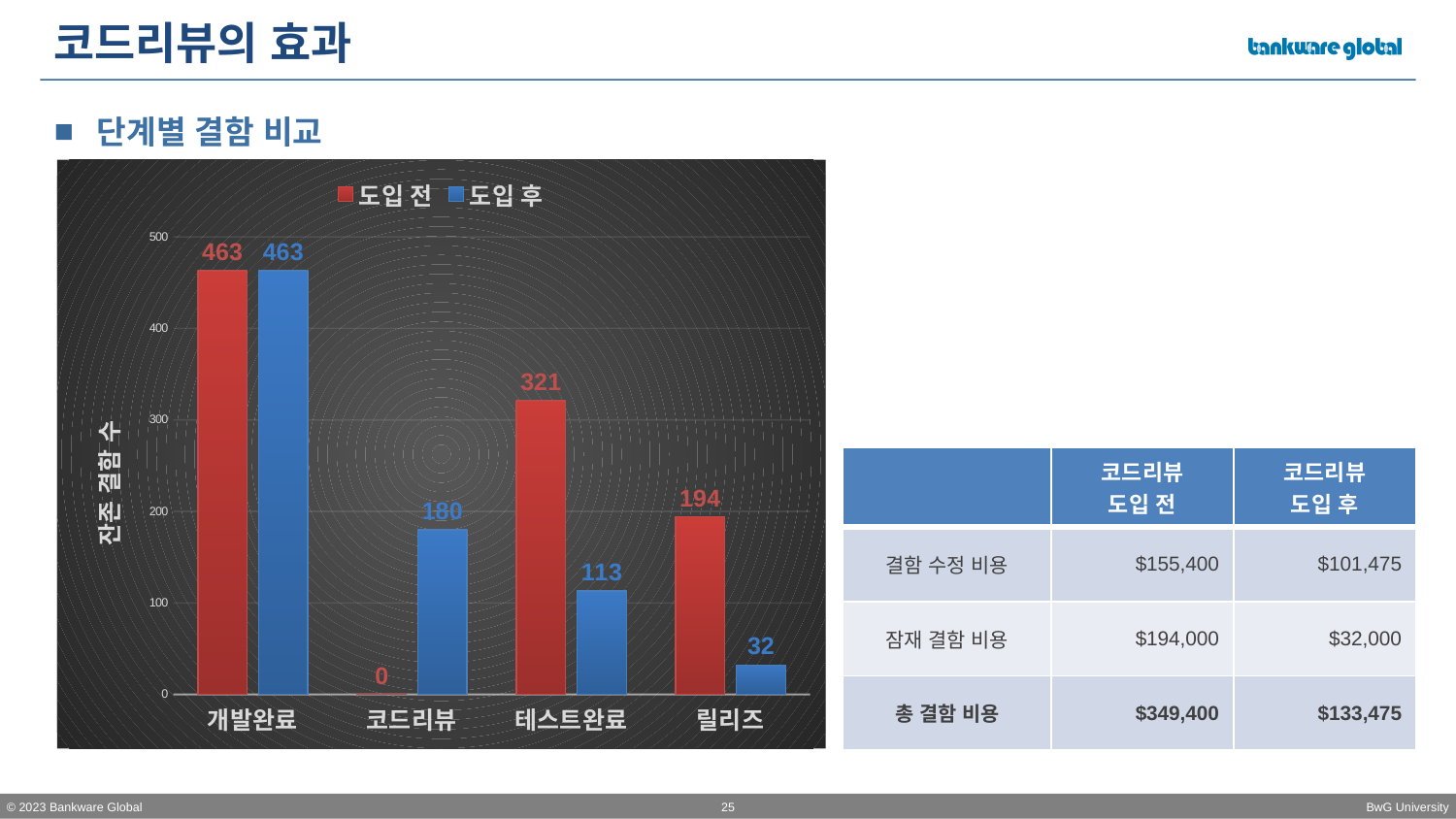

# 코드리뷰의 효과
단계별 결함 비교

### Chart

| Category | 도입 전 | 도입 후 |
|---|---|---|
| 개발완료 | 463.0 | 463.0 |
| 코드리뷰 | 0.0 | 180.0 |
| 테스트완료 | 321.0 | 113.0 |
| 릴리즈 | 194.0 | 32.0 |
|  | 코드리뷰 도입 전 | 코드리뷰 도입 후 |
| --- | --- | --- |
| 결함 수정 비용 | $155,400 | $101,475 |
| 잠재 결함 비용 | $194,000 | $32,000 |
| 총 결함 비용 | $349,400 | $133,475 |
25